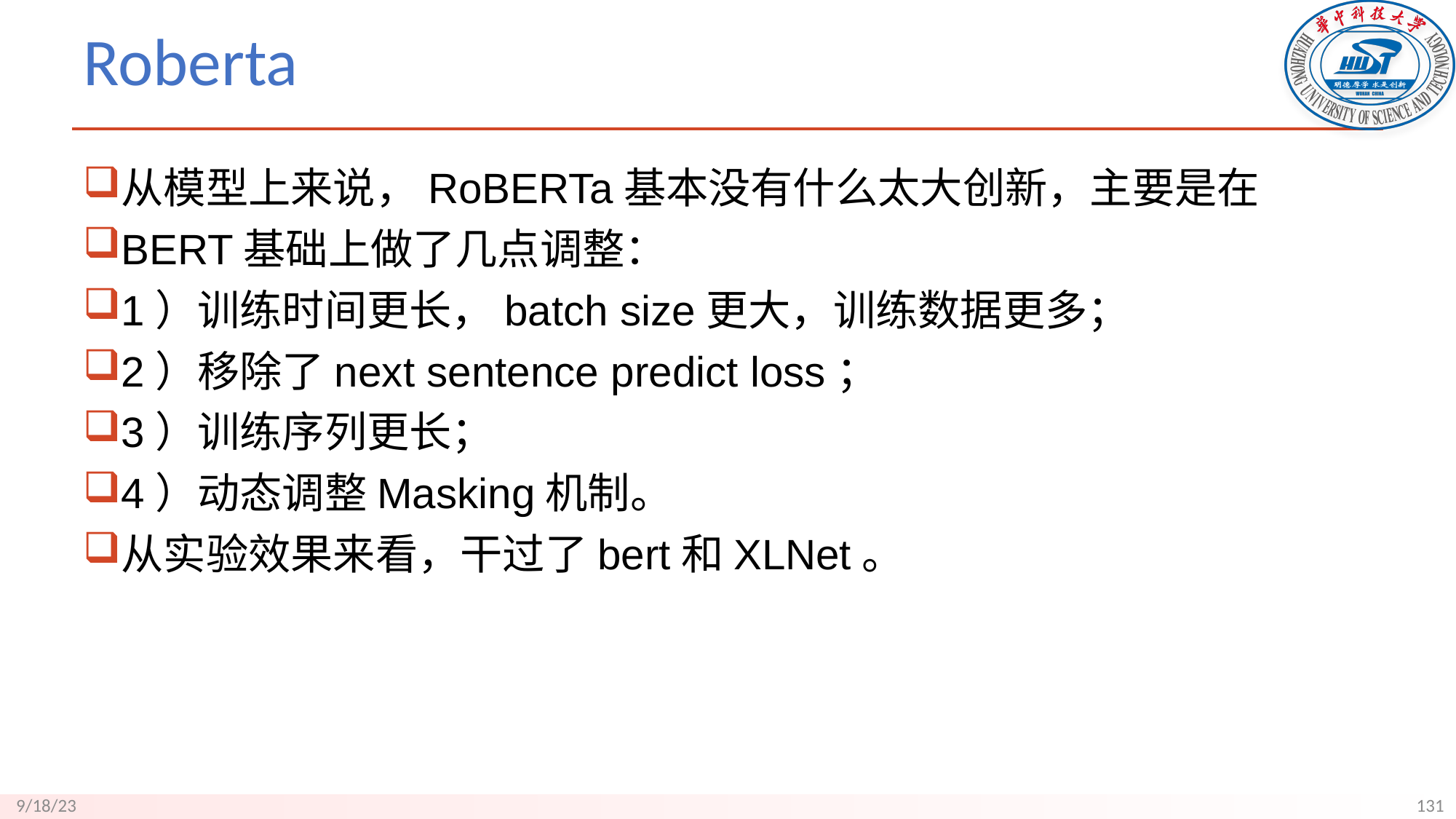

# Roberta
从模型上来说，RoBERTa基本没有什么太大创新，主要是在
BERT基础上做了几点调整：
1）训练时间更长，batch size更大，训练数据更多；
2）移除了next sentence predict loss；
3）训练序列更长；
4）动态调整Masking机制。
从实验效果来看，干过了bert和XLNet。

131
9/18/23